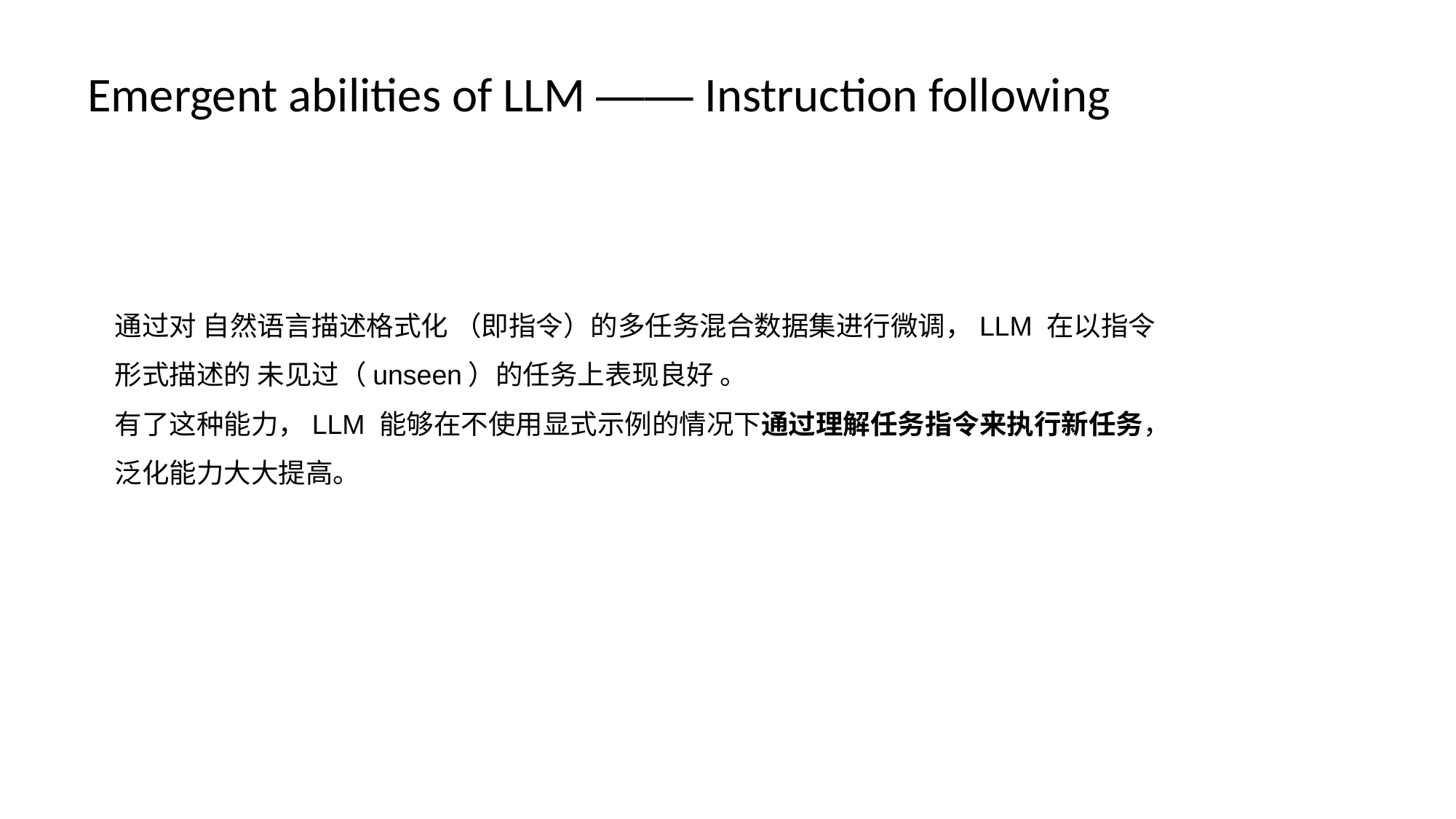

# Emergent abilities of LLM —— Instruction following
通过对 自然语言描述格式化 （即指令）的多任务混合数据集进行微调，LLM 在以指令形式描述的 未见过（unseen）的任务上表现良好 。
有了这种能力，LLM 能够在不使用显式示例的情况下通过理解任务指令来执行新任务，泛化能力大大提高。